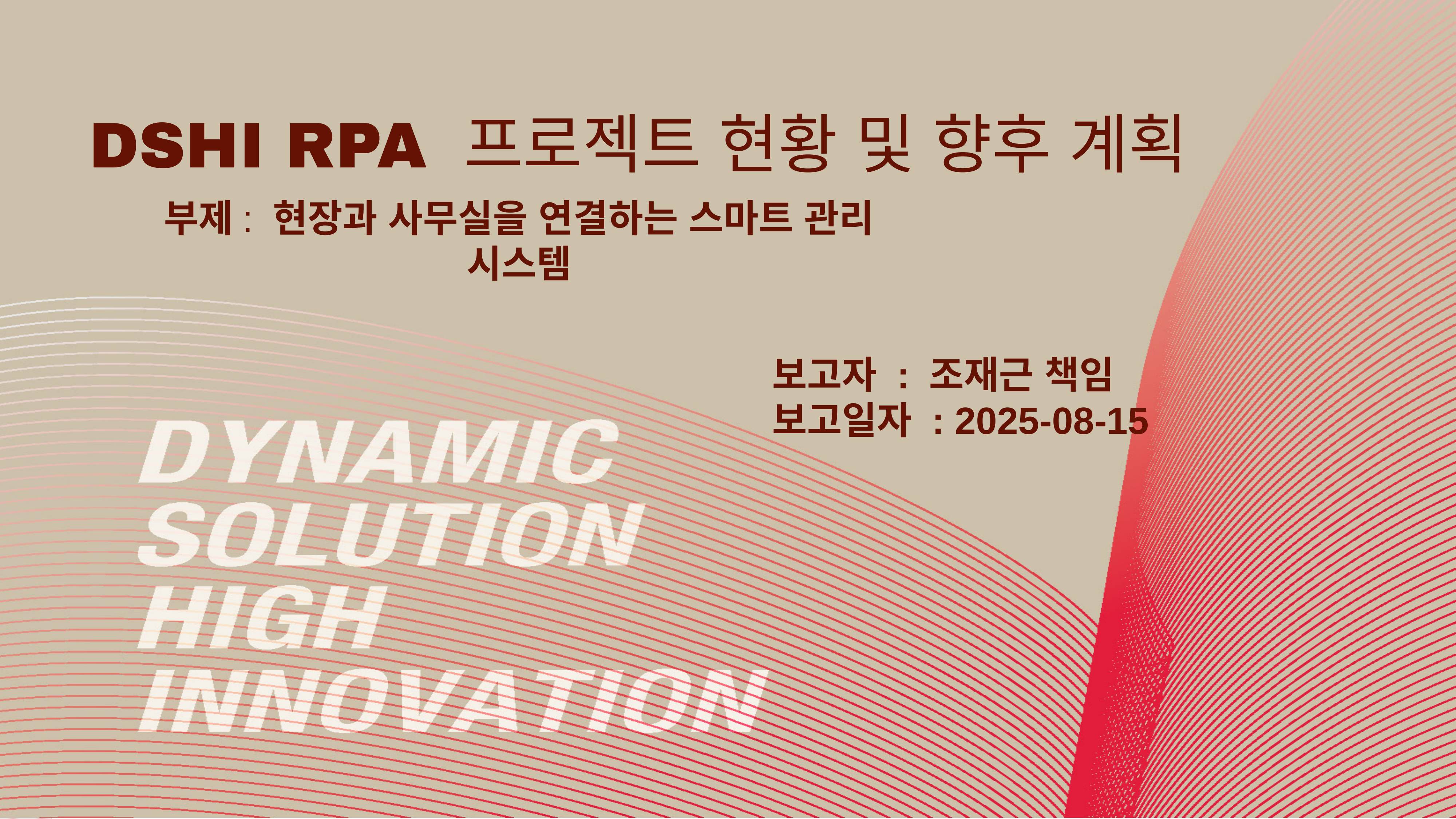

DSHI RPA 프로젝트 현황 및 향후 계획
부제: 현장과 사무실을 연결하는 스마트 관리 시스템
보고자 : 조재근 책임
보고일자 : 2025-08-15